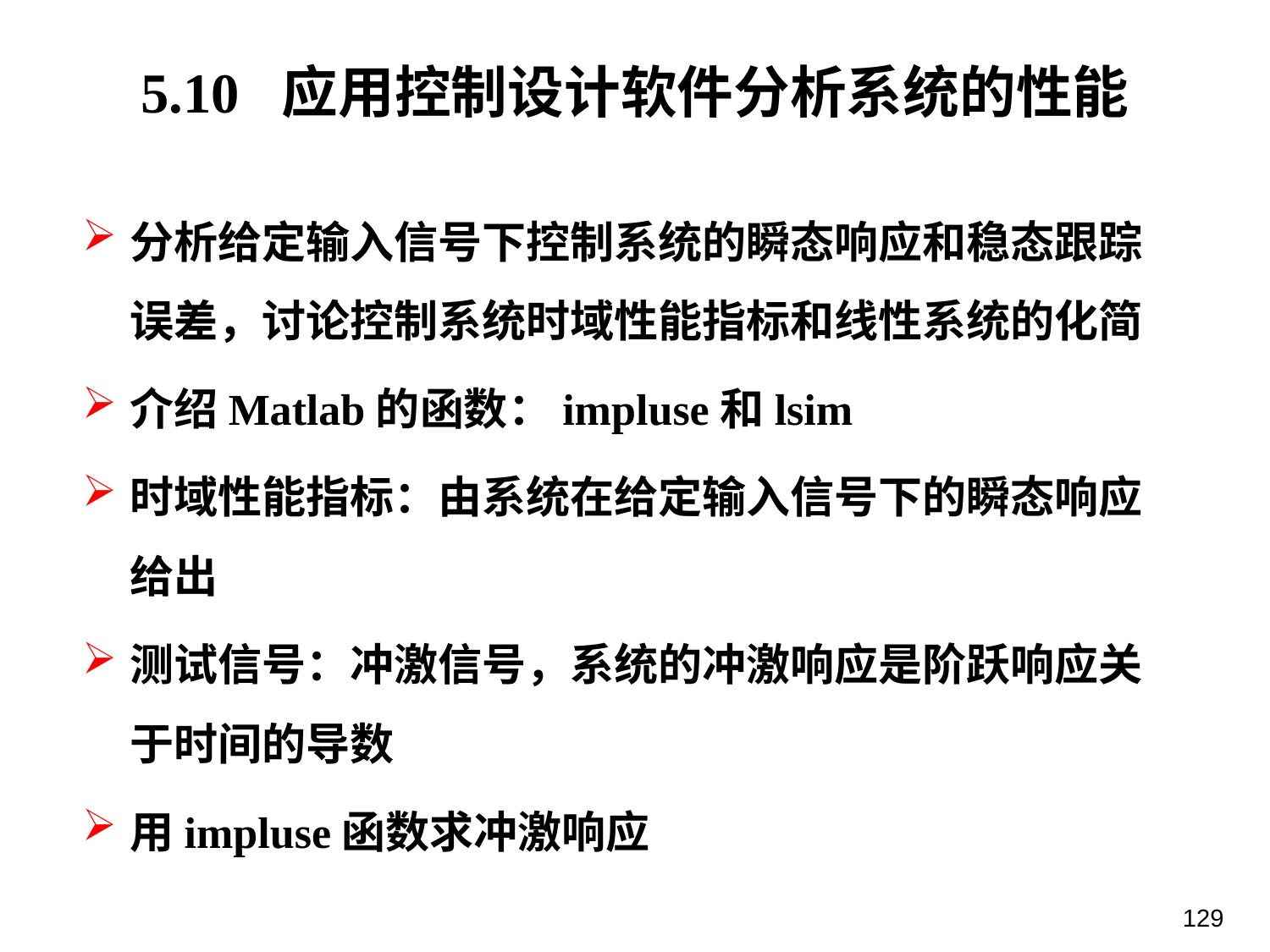

5.10  应用控制设计软件分析系统的性能
分析给定输入信号下控制系统的瞬态响应和稳态跟踪误差，讨论控制系统时域性能指标和线性系统的化简
介绍Matlab的函数：impluse和lsim
时域性能指标：由系统在给定输入信号下的瞬态响应给出
测试信号：冲激信号，系统的冲激响应是阶跃响应关于时间的导数
用impluse函数求冲激响应
129